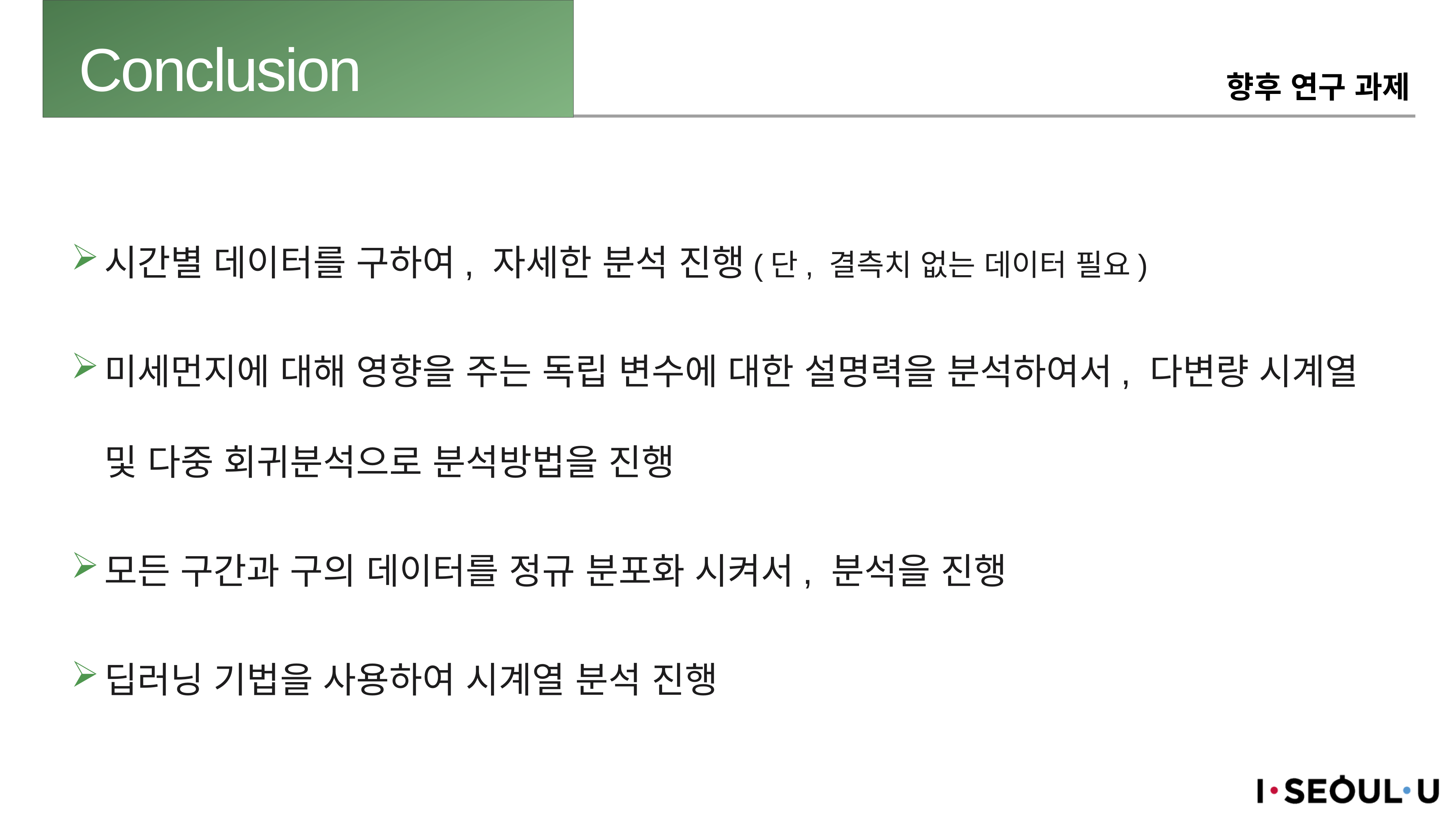

# Conclusion
향후 연구 과제
시간별 데이터를 구하여, 자세한 분석 진행(단, 결측치 없는 데이터 필요)
미세먼지에 대해 영향을 주는 독립 변수에 대한 설명력을 분석하여서, 다변량 시계열 및 다중 회귀분석으로 분석방법을 진행
모든 구간과 구의 데이터를 정규 분포화 시켜서, 분석을 진행
딥러닝 기법을 사용하여 시계열 분석 진행